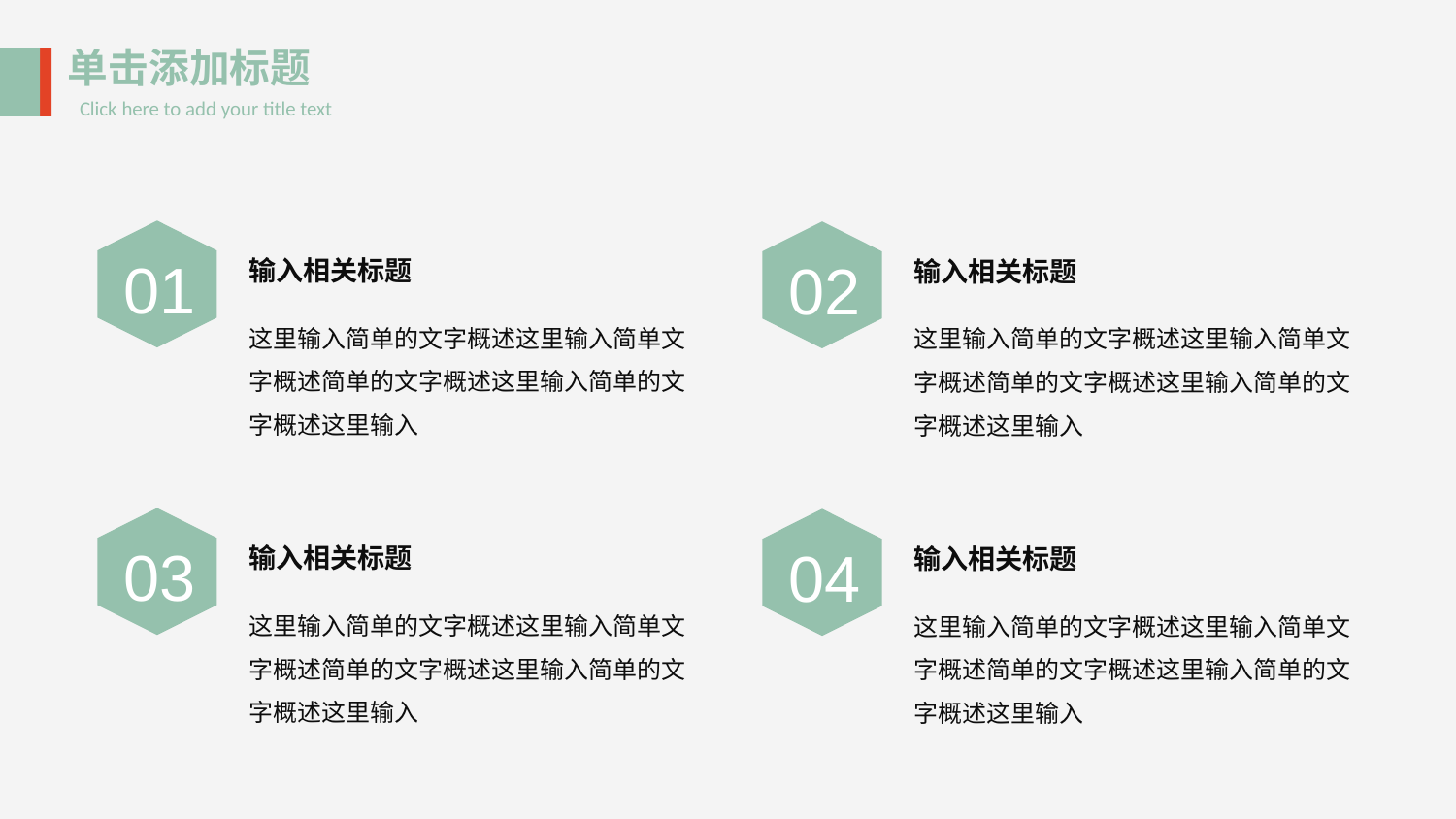

单击添加标题

Click here to add your title text

01
02
输入相关标题
输入相关标题
这里输入简单的文字概述这里输入简单文字概述简单的文字概述这里输入简单的文字概述这里输入
这里输入简单的文字概述这里输入简单文字概述简单的文字概述这里输入简单的文字概述这里输入

03
04
输入相关标题
输入相关标题
这里输入简单的文字概述这里输入简单文字概述简单的文字概述这里输入简单的文字概述这里输入
这里输入简单的文字概述这里输入简单文字概述简单的文字概述这里输入简单的文字概述这里输入